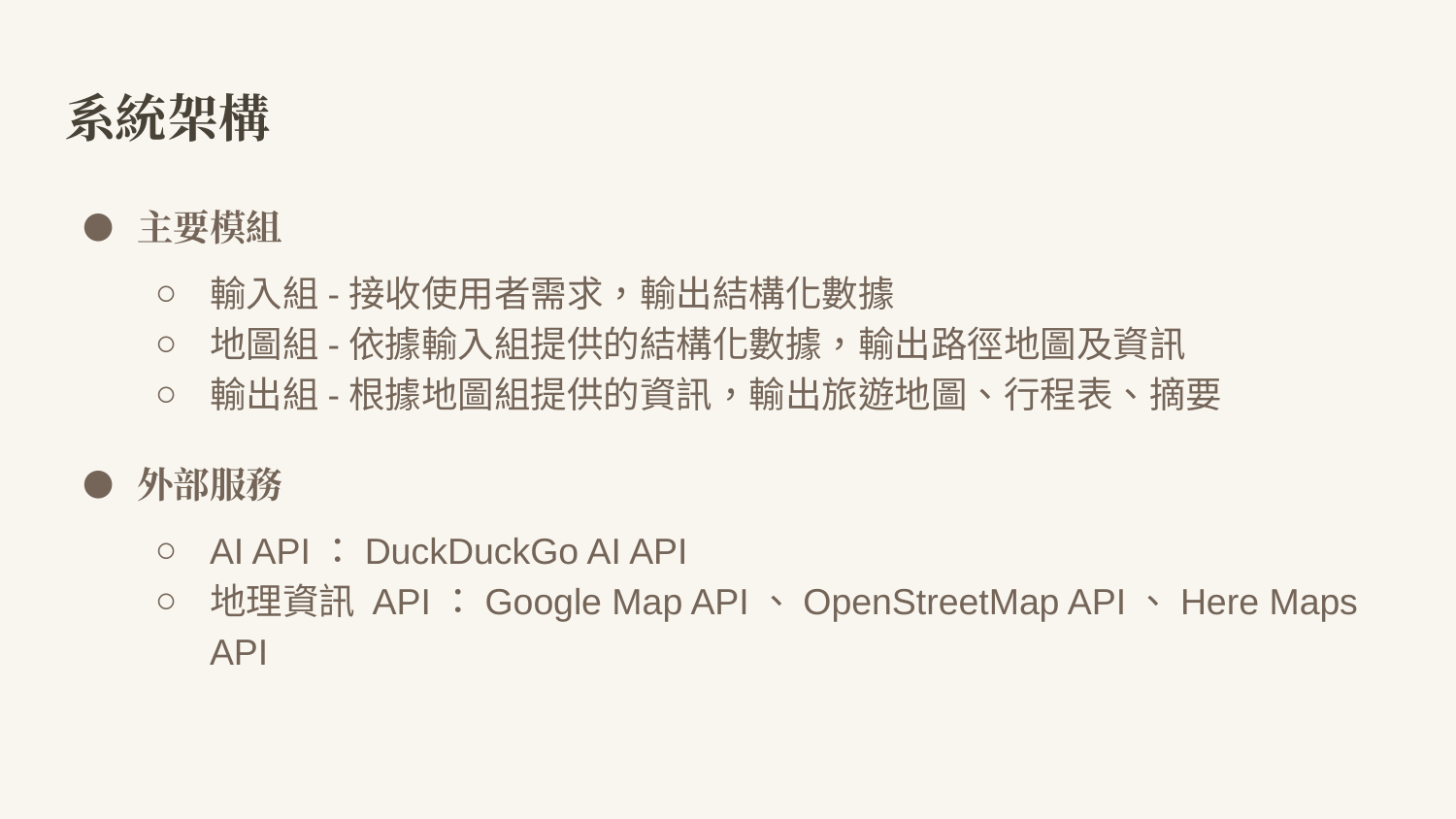

# 系統架構
主要模組
輸入組-接收使用者需求，輸出結構化數據
地圖組-依據輸入組提供的結構化數據，輸出路徑地圖及資訊
輸出組-根據地圖組提供的資訊，輸出旅遊地圖、行程表、摘要
外部服務
AI API：DuckDuckGo AI API
地理資訊 API：Google Map API、OpenStreetMap API、Here Maps API